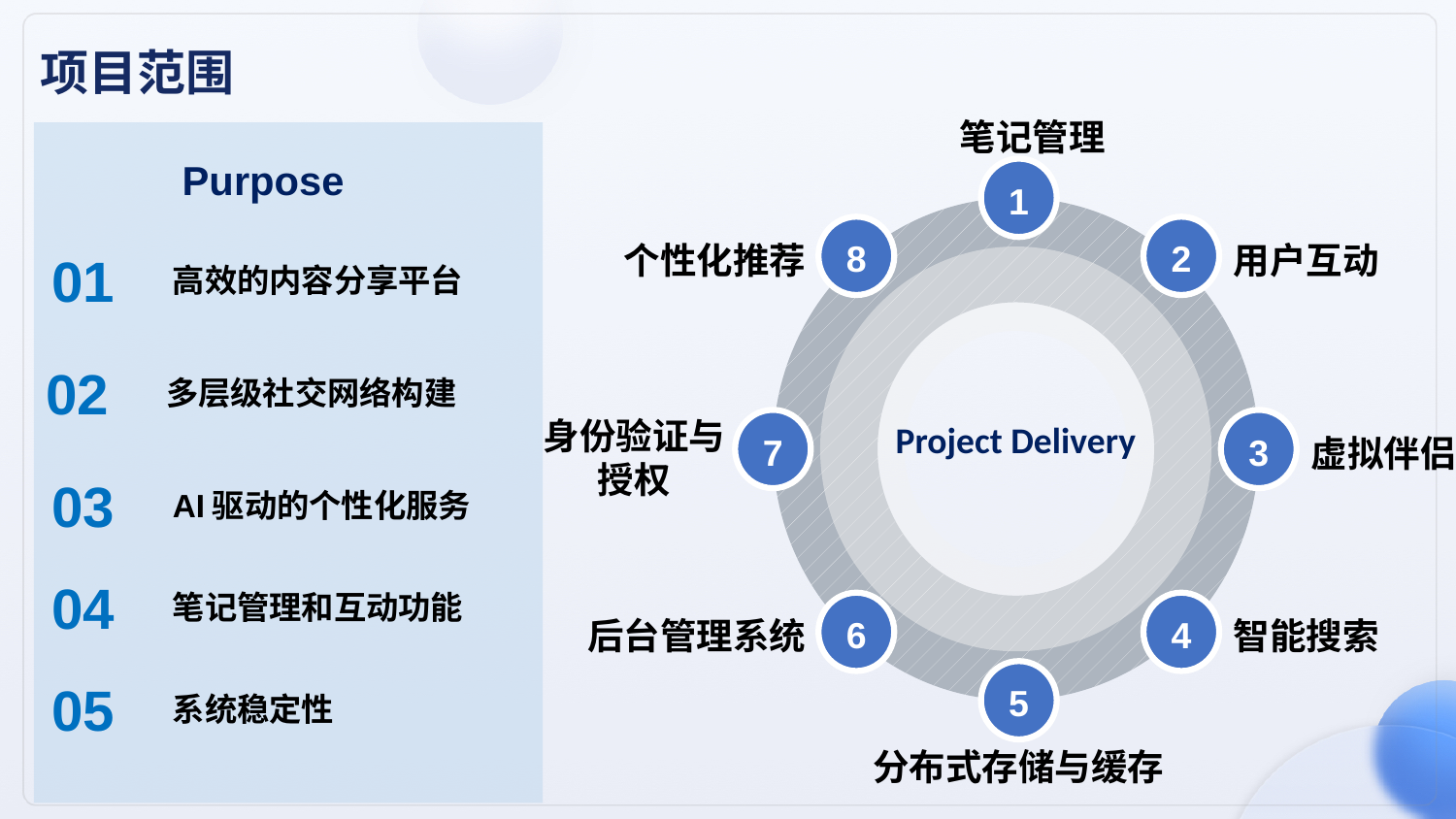

项目范围
笔记管理
1

8
2

7
3
6
4
5
用户互动
个性化推荐
Project Delivery
身份验证与授权
虚拟伴侣
智能搜索
后台管理系统
分布式存储与缓存

Purpose
01
高效的内容分享平台
02
多层级社交网络构建
03
AI驱动的个性化服务
04
笔记管理和互动功能
05
系统稳定性